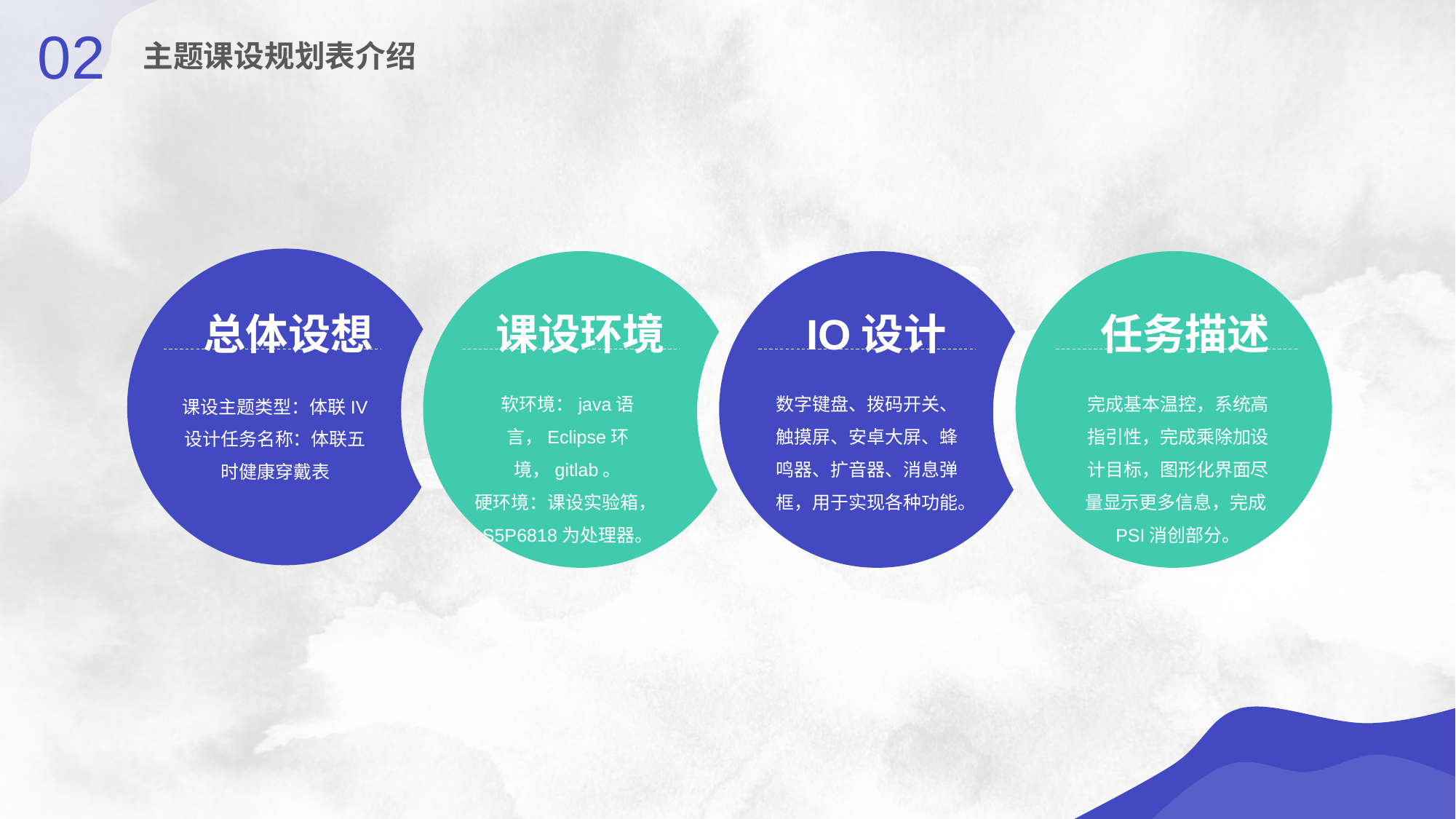

02
主题课设规划表介绍

总体设想
课设环境
IO设计
任务描述
软环境：java语言，Eclipse环境，gitlab。
硬环境：课设实验箱，S5P6818为处理器。
数字键盘、拨码开关、触摸屏、安卓大屏、蜂鸣器、扩音器、消息弹框，用于实现各种功能。
完成基本温控，系统高指引性，完成乘除加设计目标，图形化界面尽量显示更多信息，完成PSI消创部分。
课设主题类型：体联IV
设计任务名称：体联五时健康穿戴表